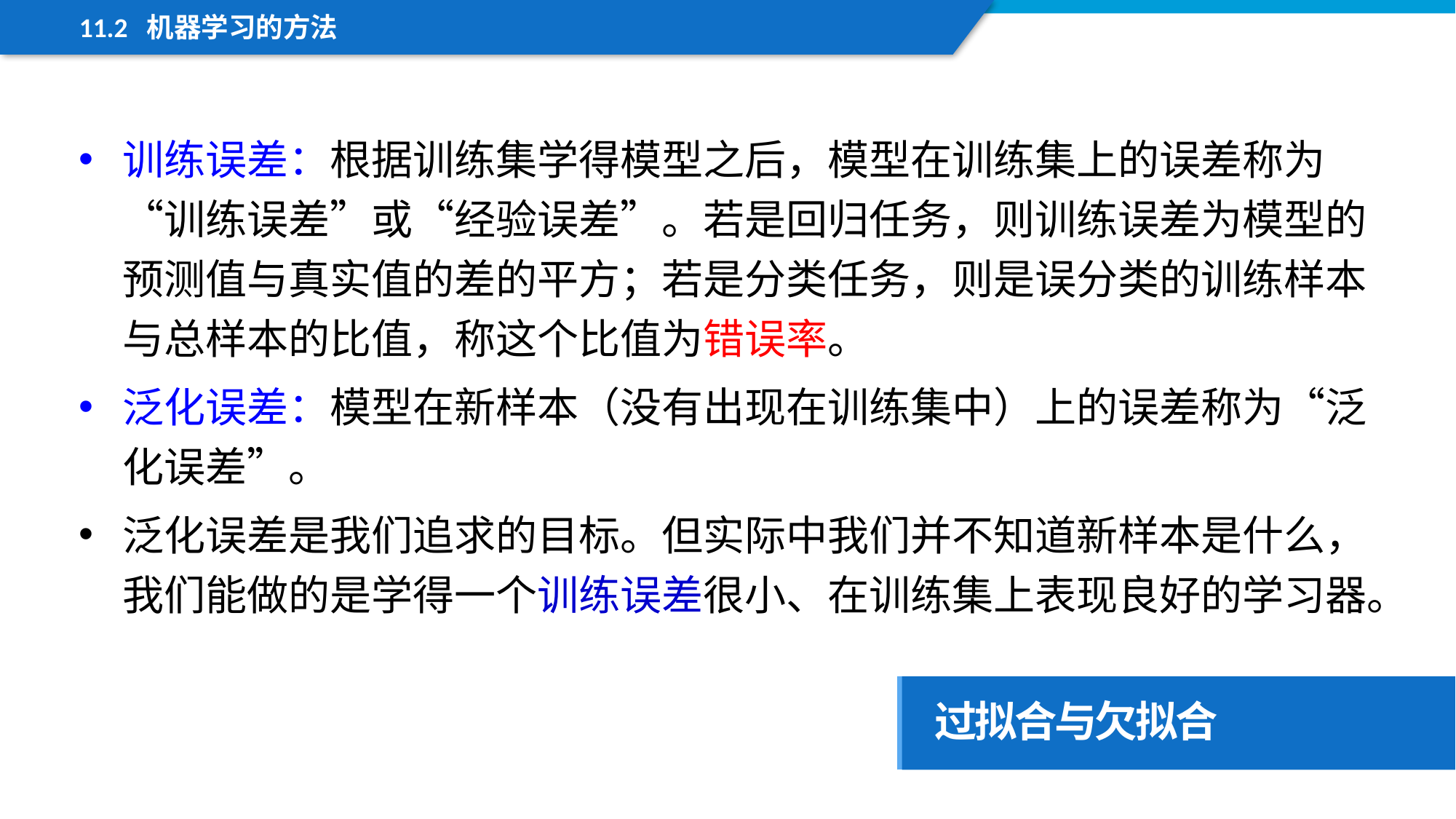

11.2  机器学习的方法
训练误差：根据训练集学得模型之后，模型在训练集上的误差称为“训练误差”或“经验误差”。若是回归任务，则训练误差为模型的预测值与真实值的差的平方；若是分类任务，则是误分类的训练样本与总样本的比值，称这个比值为错误率。
泛化误差：模型在新样本（没有出现在训练集中）上的误差称为“泛化误差”。
泛化误差是我们追求的目标。但实际中我们并不知道新样本是什么，我们能做的是学得一个训练误差很小、在训练集上表现良好的学习器。
过拟合与欠拟合